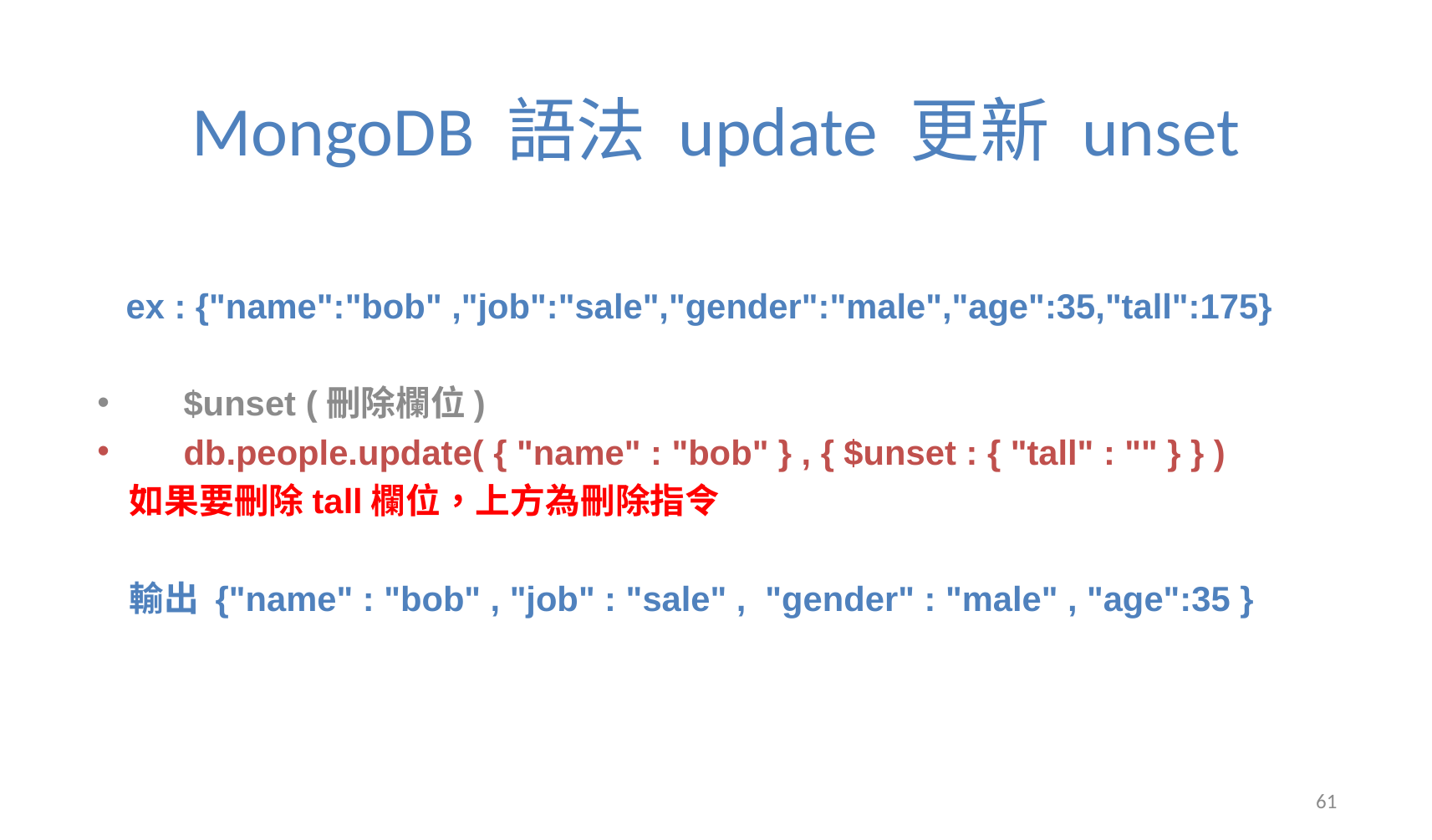

# MongoDB 語法 update 更新 unset
   ex : {"name":"bob" ,"job":"sale","gender":"male","age":35,"tall":175}

$unset (刪除欄位)
db.people.update( { "name" : "bob" } , { $unset : { "tall" : "" } } )
   如果要刪除tall欄位，上方為刪除指令

   輸出 {"name" : "bob" , "job" : "sale" ,  "gender" : "male" , "age":35 }

61